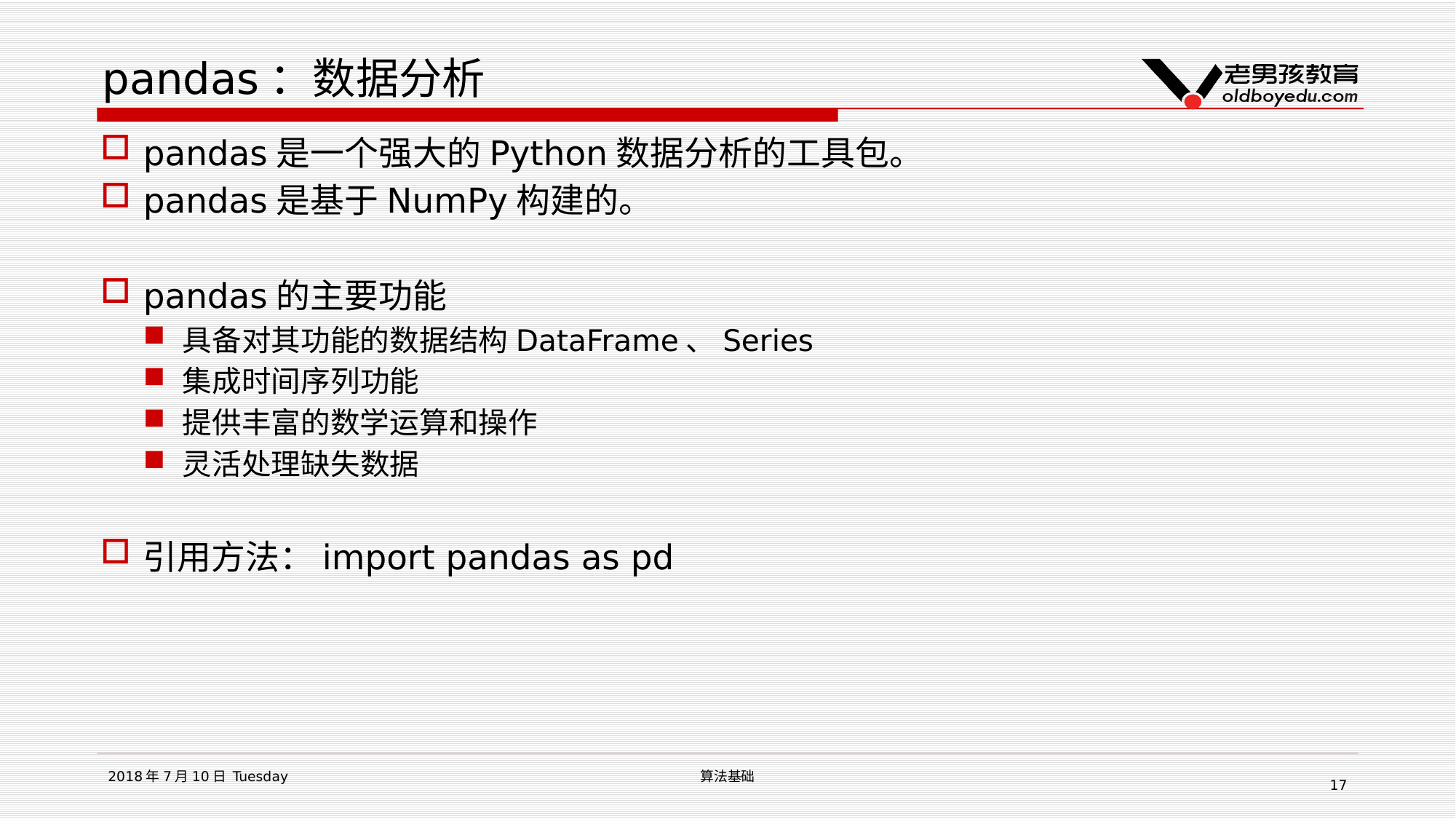

# pandas：数据分析
pandas是一个强大的Python数据分析的工具包。
pandas是基于NumPy构建的。

pandas的主要功能
具备对其功能的数据结构DataFrame、Series
集成时间序列功能
提供丰富的数学运算和操作
灵活处理缺失数据

引用方法：import pandas as pd
2018年7月10日 Tuesday
算法基础
17